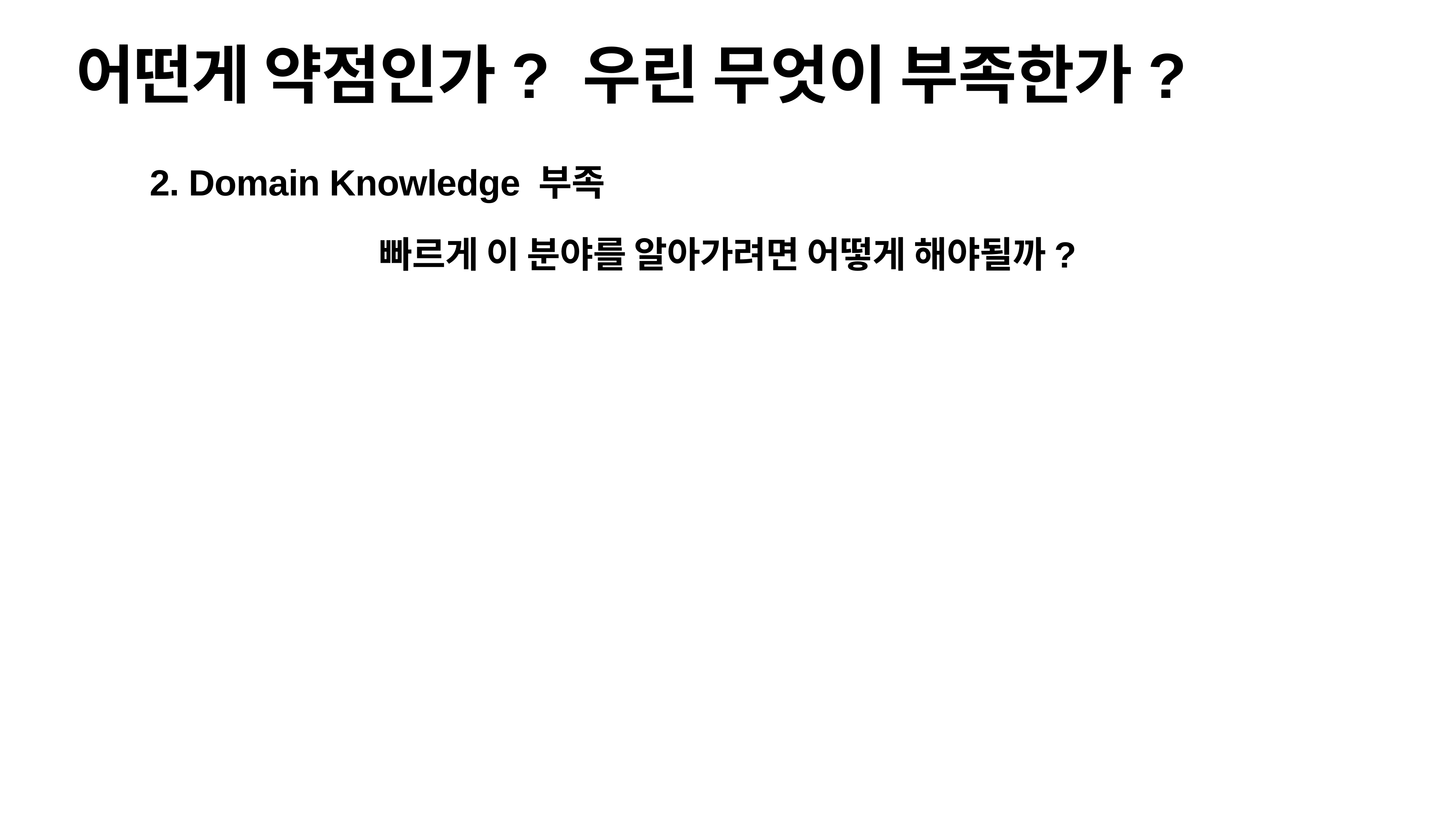

# 어떤게 약점인가? 우린 무엇이 부족한가?
2. Domain Knowledge 부족
빠르게 이 분야를 알아가려면 어떻게 해야될까?